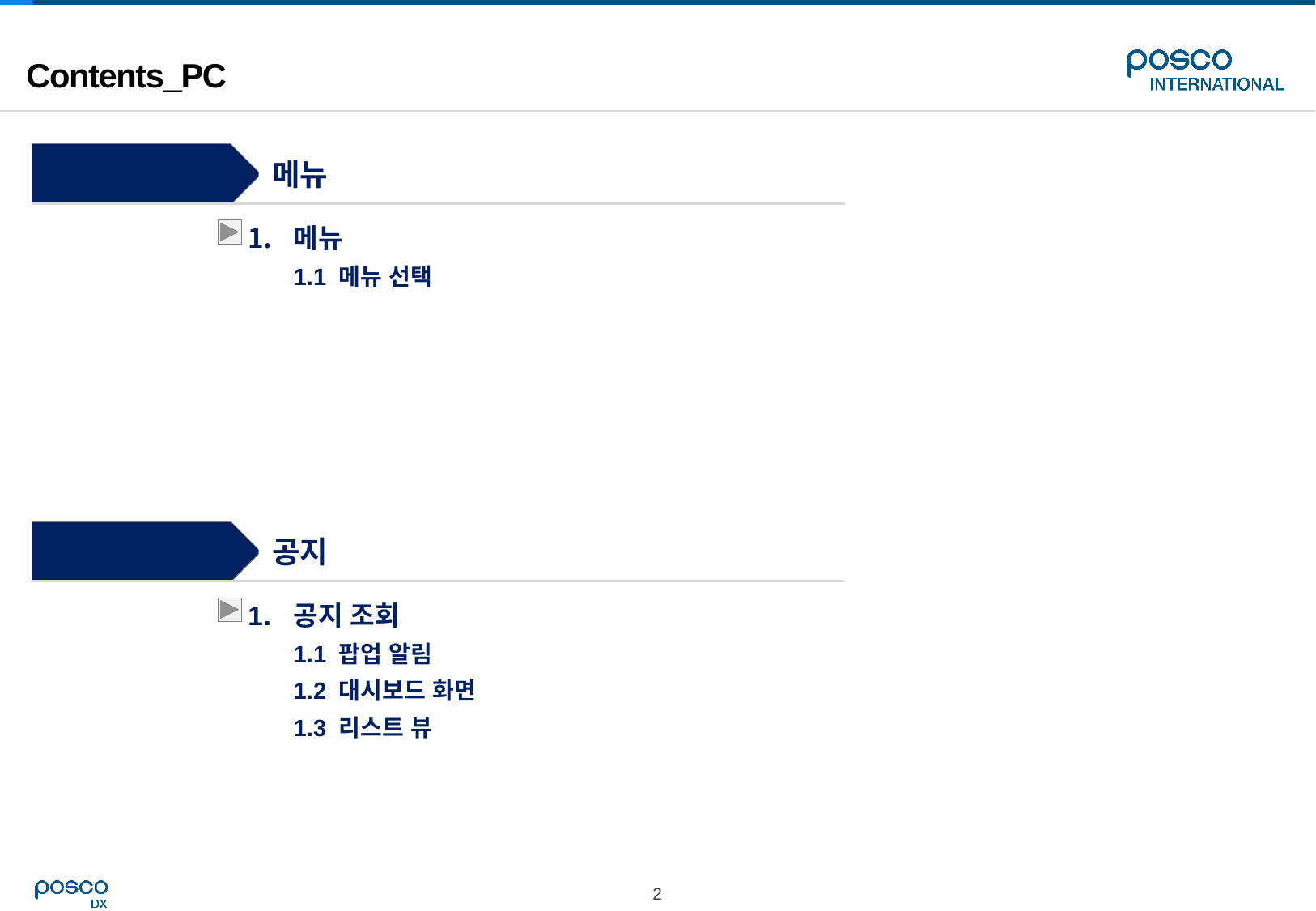

Contents_PC
Step 1
메뉴
메뉴
1.1 메뉴 선택

Step 2
공지
공지 조회
1.1 팝업 알림
1.2 대시보드 화면
1.3 리스트 뷰